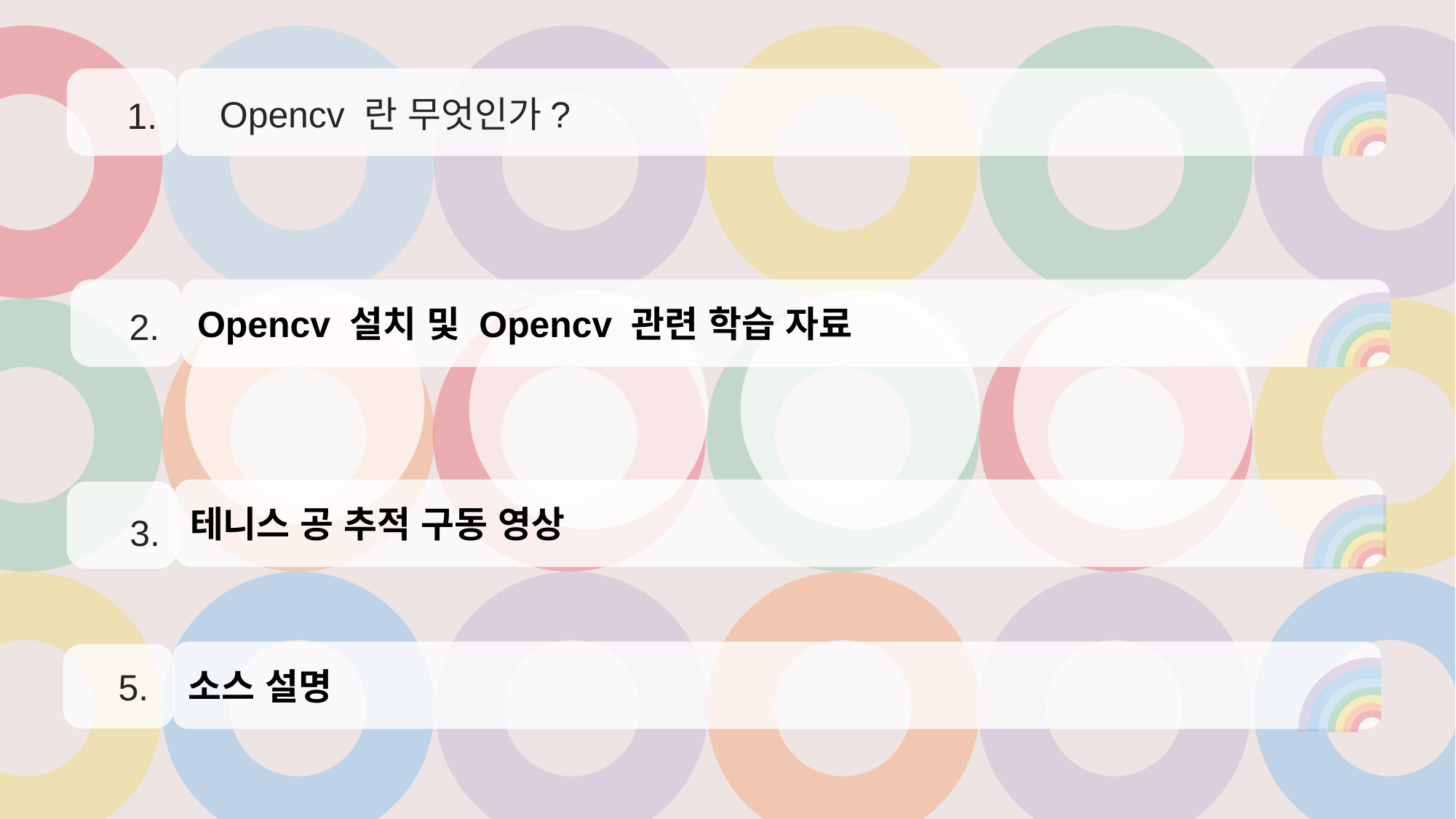

Opencv 란 무엇인가?
1.

Opencv 설치 및 Opencv 관련 학습 자료

2.
테니스 공 추적 구동 영상

3.
소스 설명

5.